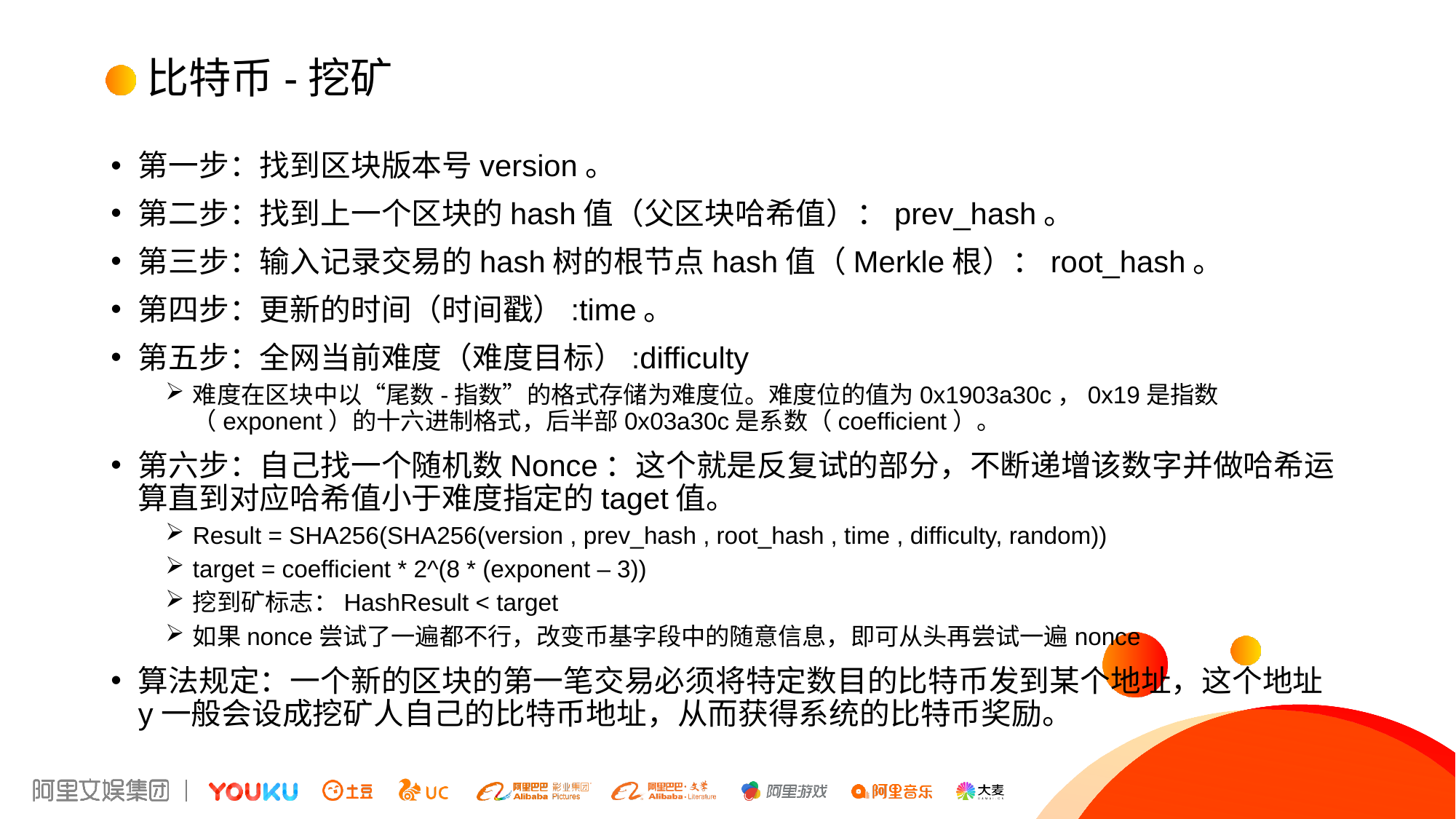

# 比特币-挖矿
第一步：找到区块版本号version。
第二步：找到上一个区块的hash值（父区块哈希值）：prev_hash。
第三步：输入记录交易的hash树的根节点hash值（Merkle根）：root_hash。
第四步：更新的时间（时间戳）:time。
第五步：全网当前难度（难度目标）:difficulty
难度在区块中以“尾数-指数”的格式存储为难度位。难度位的值为0x1903a30c，0x19是指数（exponent）的十六进制格式，后半部0x03a30c是系数（coefficient）。
第六步：自己找一个随机数Nonce：这个就是反复试的部分，不断递增该数字并做哈希运算直到对应哈希值小于难度指定的taget值。
Result = SHA256(SHA256(version , prev_hash , root_hash , time , difficulty, random))
target = coefficient * 2^(8 * (exponent – 3))
挖到矿标志：HashResult < target
如果nonce尝试了一遍都不行，改变币基字段中的随意信息，即可从头再尝试一遍nonce
算法规定：一个新的区块的第一笔交易必须将特定数目的比特币发到某个地址，这个地址y一般会设成挖矿人自己的比特币地址，从而获得系统的比特币奖励。